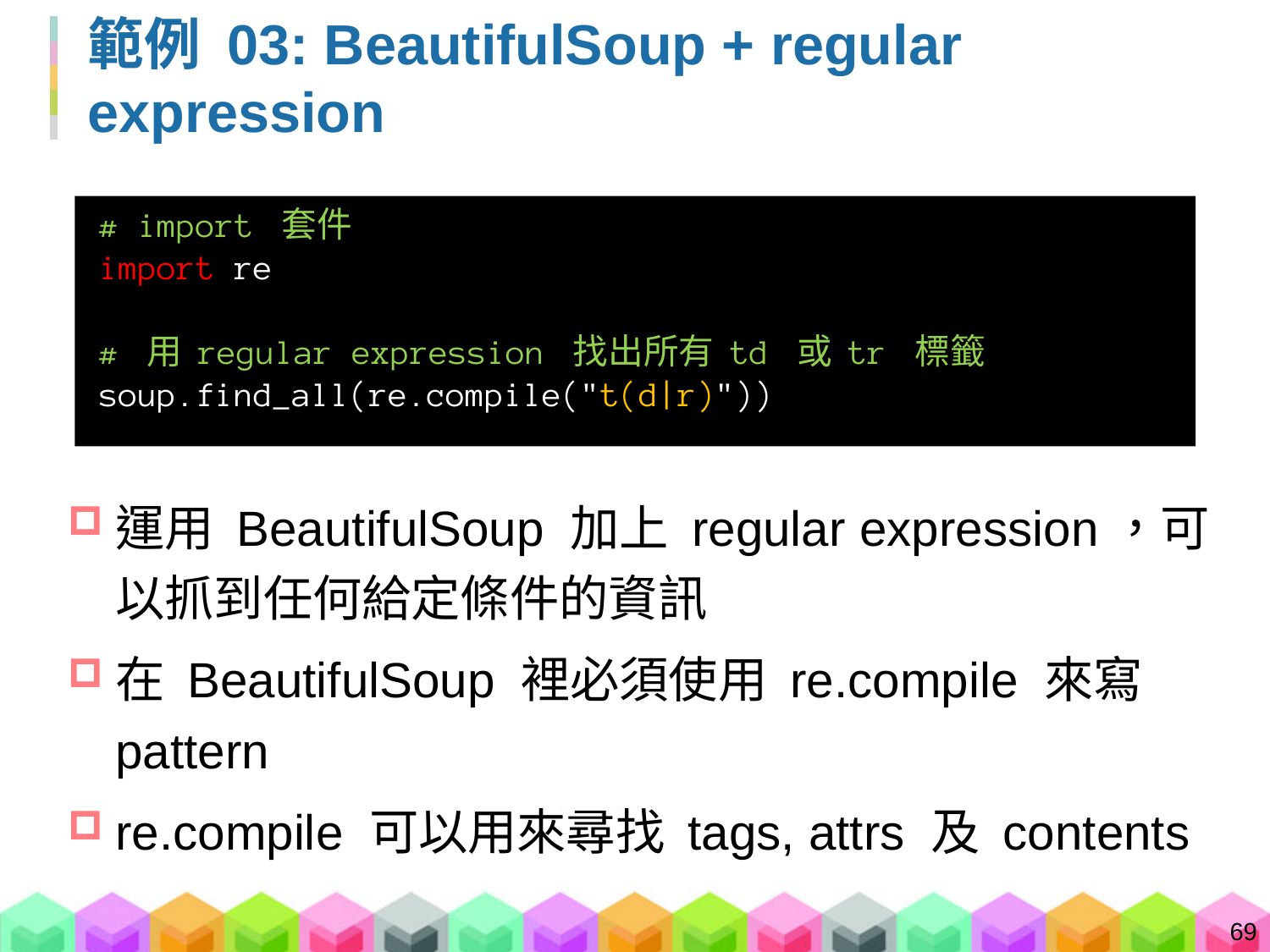

# 範例 03: BeautifulSoup + regular expression

運用 BeautifulSoup 加上 regular expression，可以抓到任何給定條件的資訊
在 BeautifulSoup 裡必須使用 re.compile 來寫 pattern
re.compile 可以用來尋找 tags, attrs 及 contents

# import 套件
import re

# 用 regular expression 找出所有 td 或 tr 標籤
soup.find_all(re.compile("t(d|r)"))
69